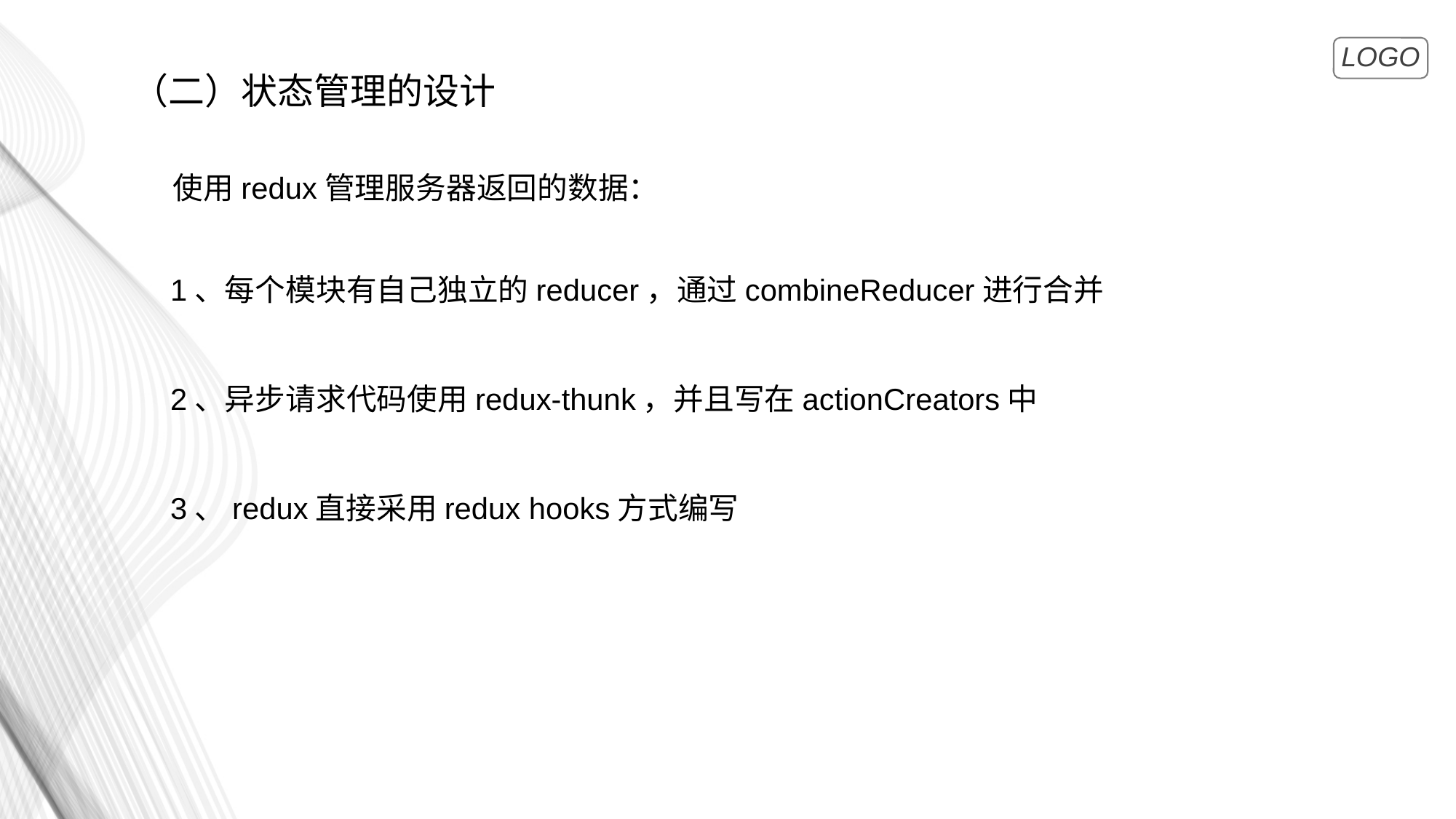

（二）状态管理的设计
     使用redux管理服务器返回的数据：
1、每个模块有自己独立的reducer，通过combineReducer进行合并

2、异步请求代码使用redux-thunk，并且写在actionCreators中

3、redux直接采用redux hooks方式编写